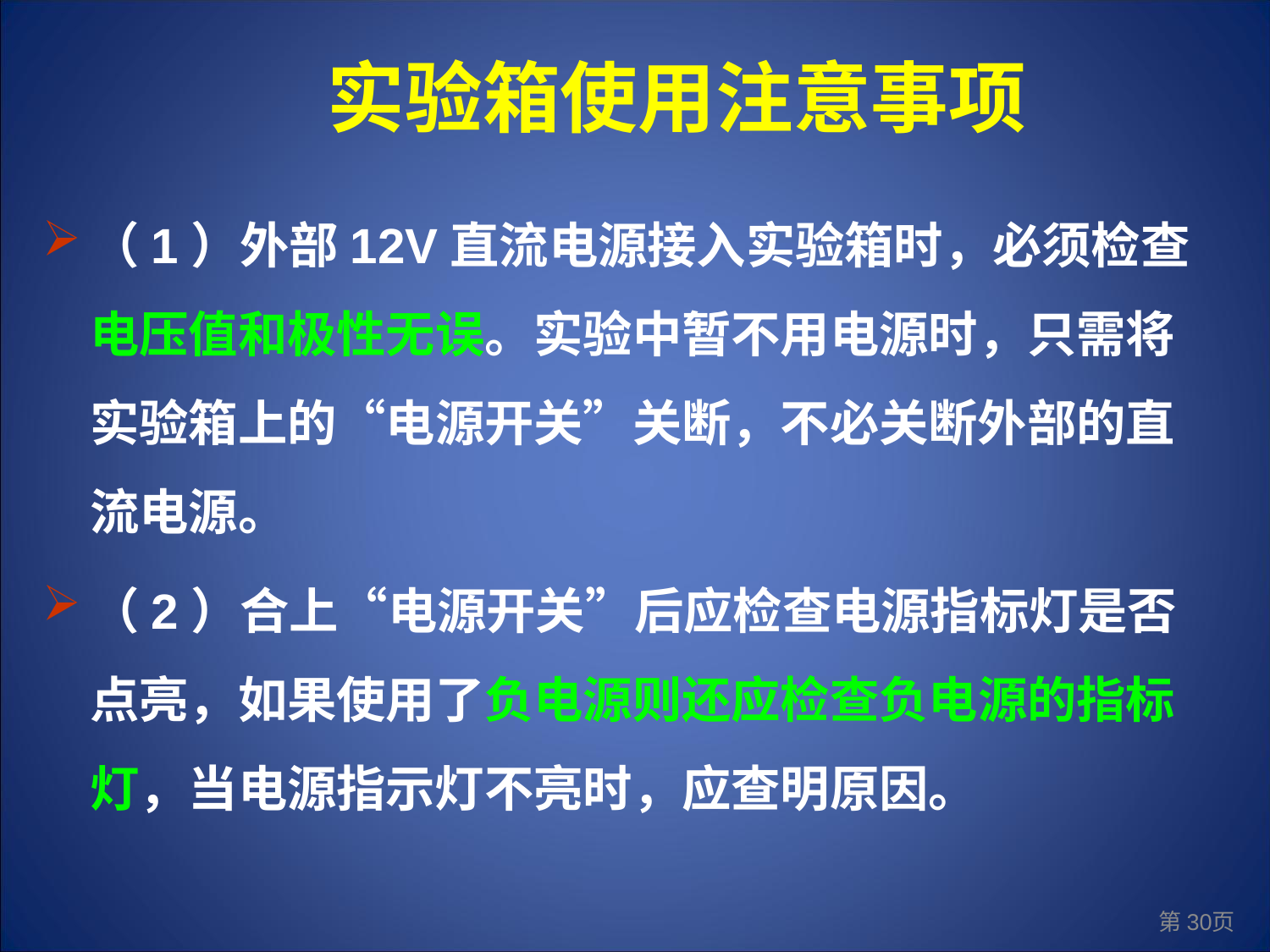

实验箱使用注意事项
（1）外部12V直流电源接入实验箱时，必须检查电压值和极性无误。实验中暂不用电源时，只需将实验箱上的“电源开关”关断，不必关断外部的直流电源。
（2）合上“电源开关”后应检查电源指标灯是否点亮，如果使用了负电源则还应检查负电源的指标灯，当电源指示灯不亮时，应查明原因。